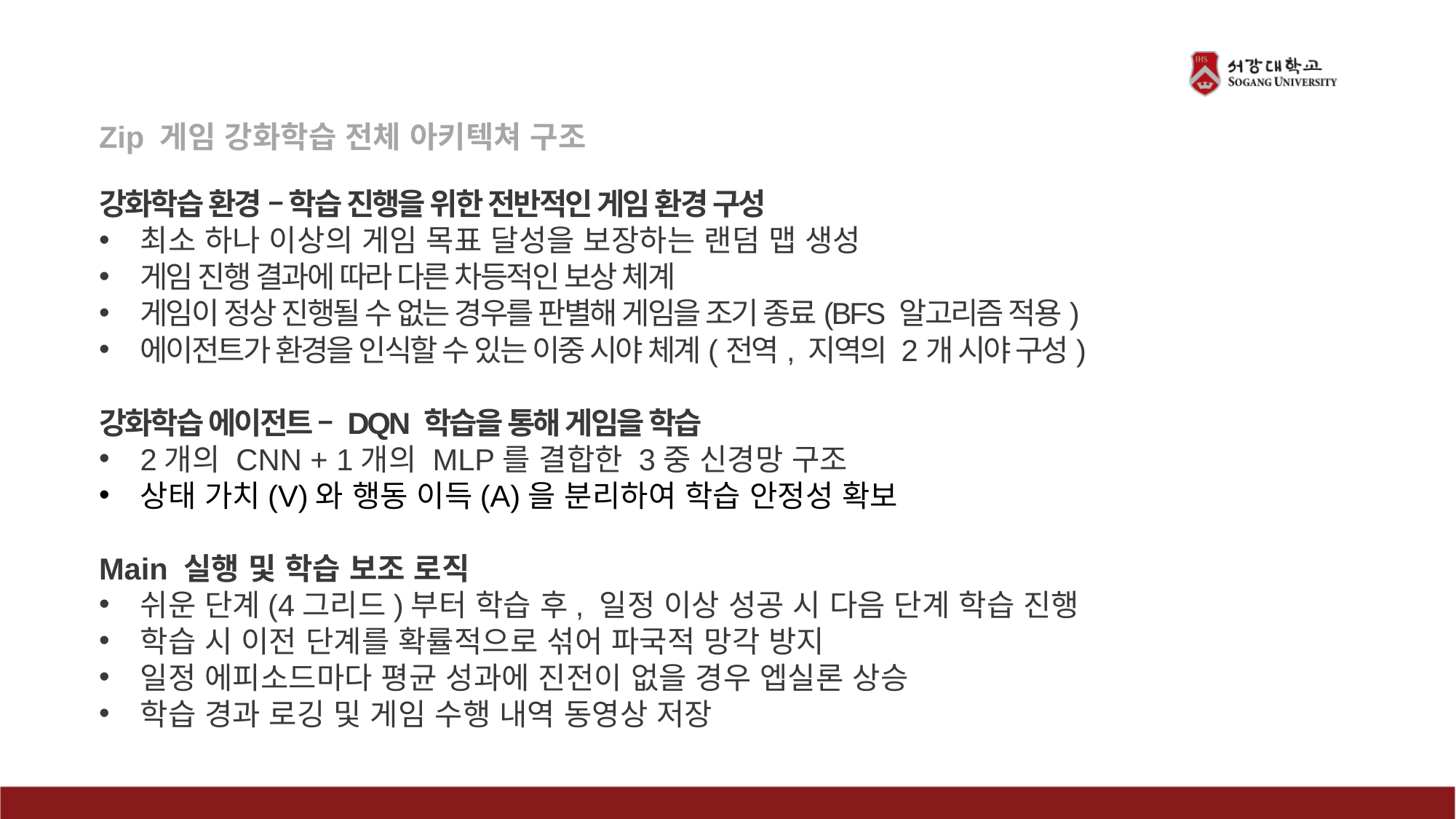

Zip 게임 강화학습 전체 아키텍쳐 구조
강화학습 환경 – 학습 진행을 위한 전반적인 게임 환경 구성
최소 하나 이상의 게임 목표 달성을 보장하는 랜덤 맵 생성
게임 진행 결과에 따라 다른 차등적인 보상 체계
게임이 정상 진행될 수 없는 경우를 판별해 게임을 조기 종료(BFS 알고리즘 적용)
에이전트가 환경을 인식할 수 있는 이중 시야 체계(전역, 지역의 2개 시야 구성)

강화학습 에이전트 – DQN 학습을 통해 게임을 학습
2개의 CNN + 1개의 MLP를 결합한 3중 신경망 구조
상태 가치(V)와 행동 이득(A)을 분리하여 학습 안정성 확보

Main 실행 및 학습 보조 로직
쉬운 단계(4그리드)부터 학습 후, 일정 이상 성공 시 다음 단계 학습 진행
학습 시 이전 단계를 확률적으로 섞어 파국적 망각 방지
일정 에피소드마다 평균 성과에 진전이 없을 경우 엡실론 상승
학습 경과 로깅 및 게임 수행 내역 동영상 저장